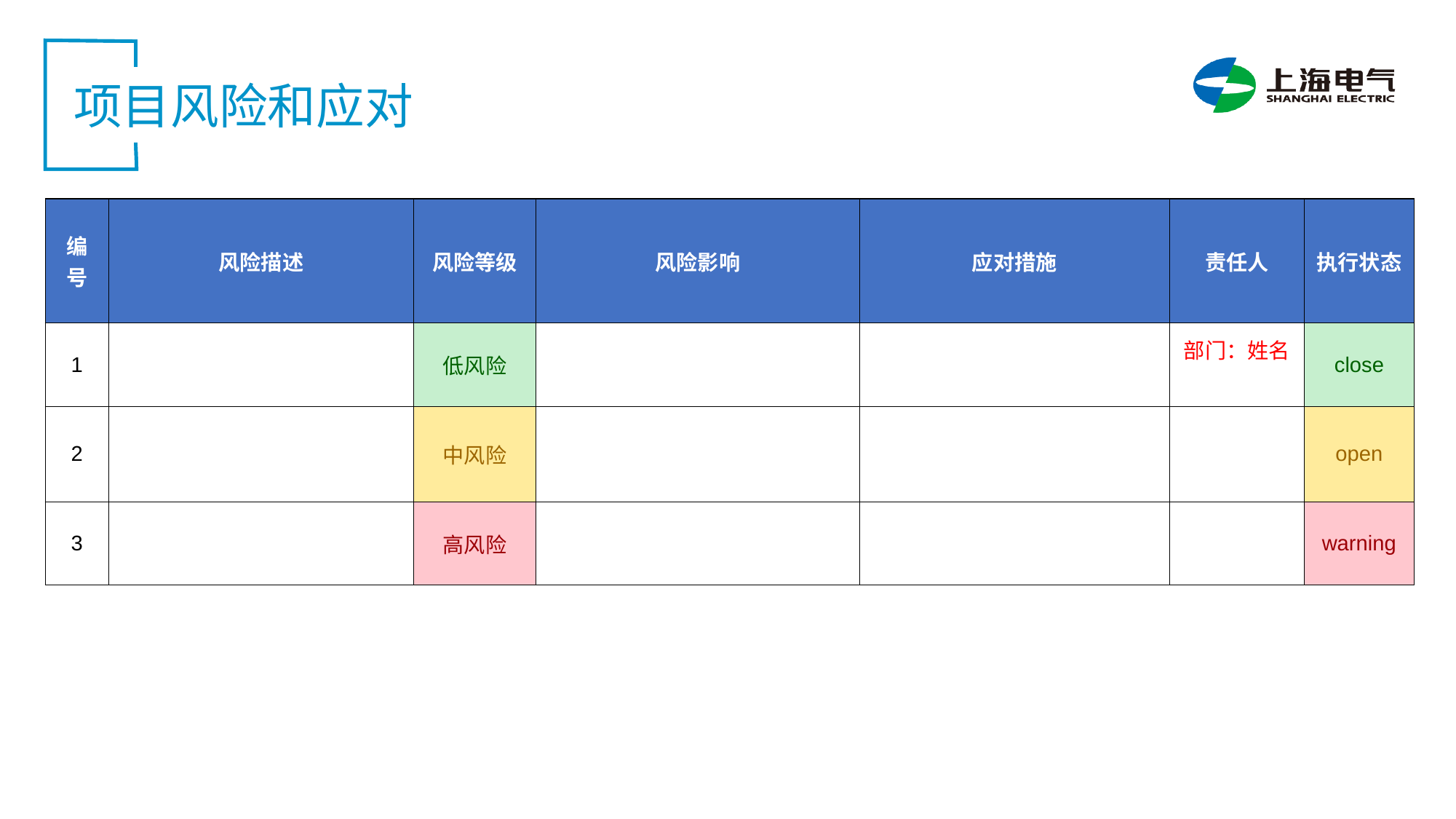

项目风险和应对
| 编号 | 风险描述 | 风险等级 | 风险影响 | 应对措施 | 责任人 | 执行状态 |
| --- | --- | --- | --- | --- | --- | --- |
| 1 |  | 低风险 |  |  | 部门：姓名 | close |
| 2 |  | 中风险 |  |  |  | open |
| 3 |  | 高风险 |  |  |  | warning |